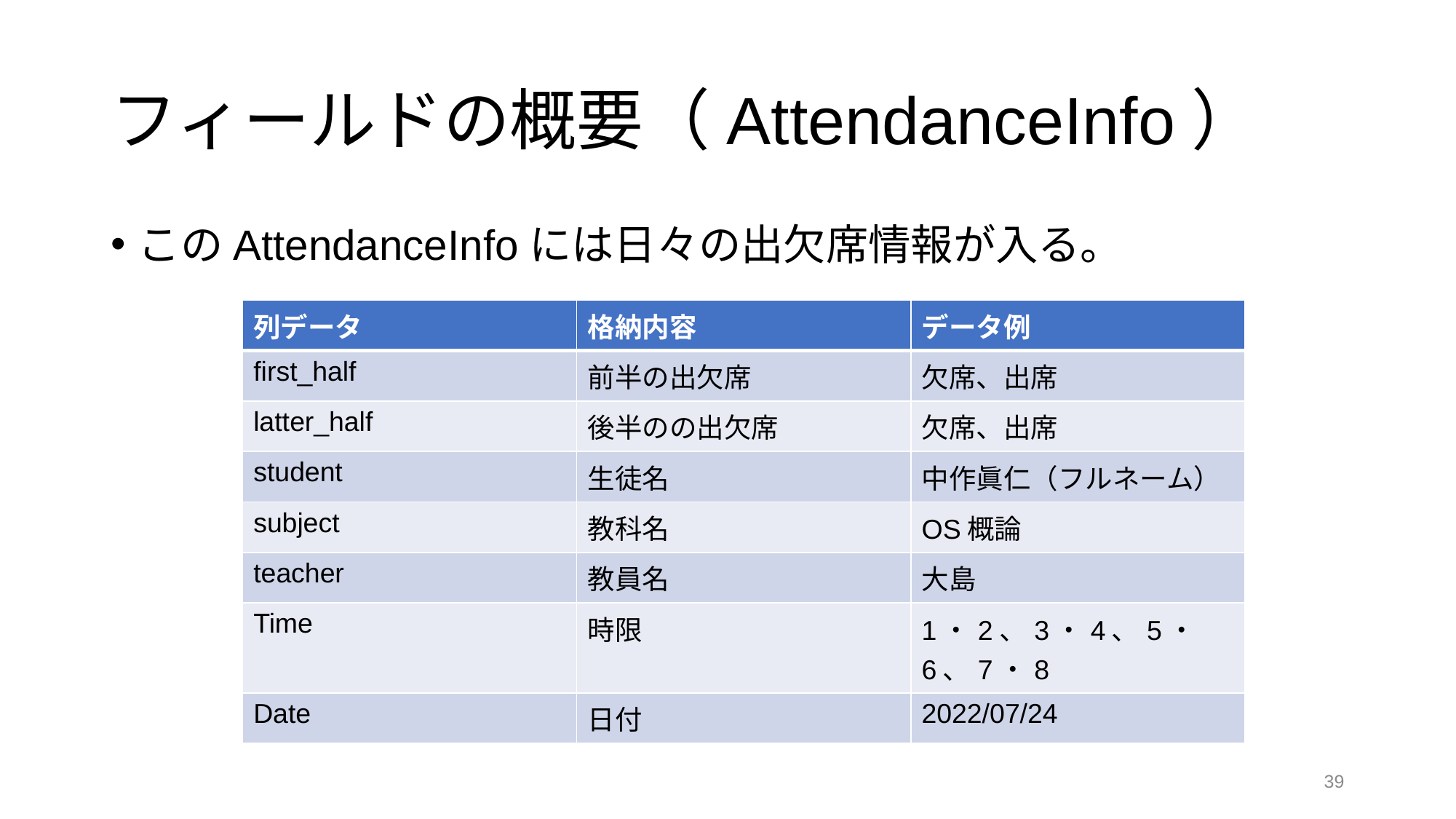

# フィールドの概要（AttendanceInfo）
このAttendanceInfoには日々の出欠席情報が入る。

| 列データ | 格納内容 | データ例 |
| --- | --- | --- |
| first\_half | 前半の出欠席 | 欠席、出席 |
| latter\_half | 後半のの出欠席 | 欠席、出席 |
| student | 生徒名 | 中作眞仁（フルネーム） |
| subject | 教科名 | OS概論 |
| teacher | 教員名 | 大島 |
| Time | 時限 | 1・2、3・4、5・6、7・8 |
| Date | 日付 | 2022/07/24 |
39